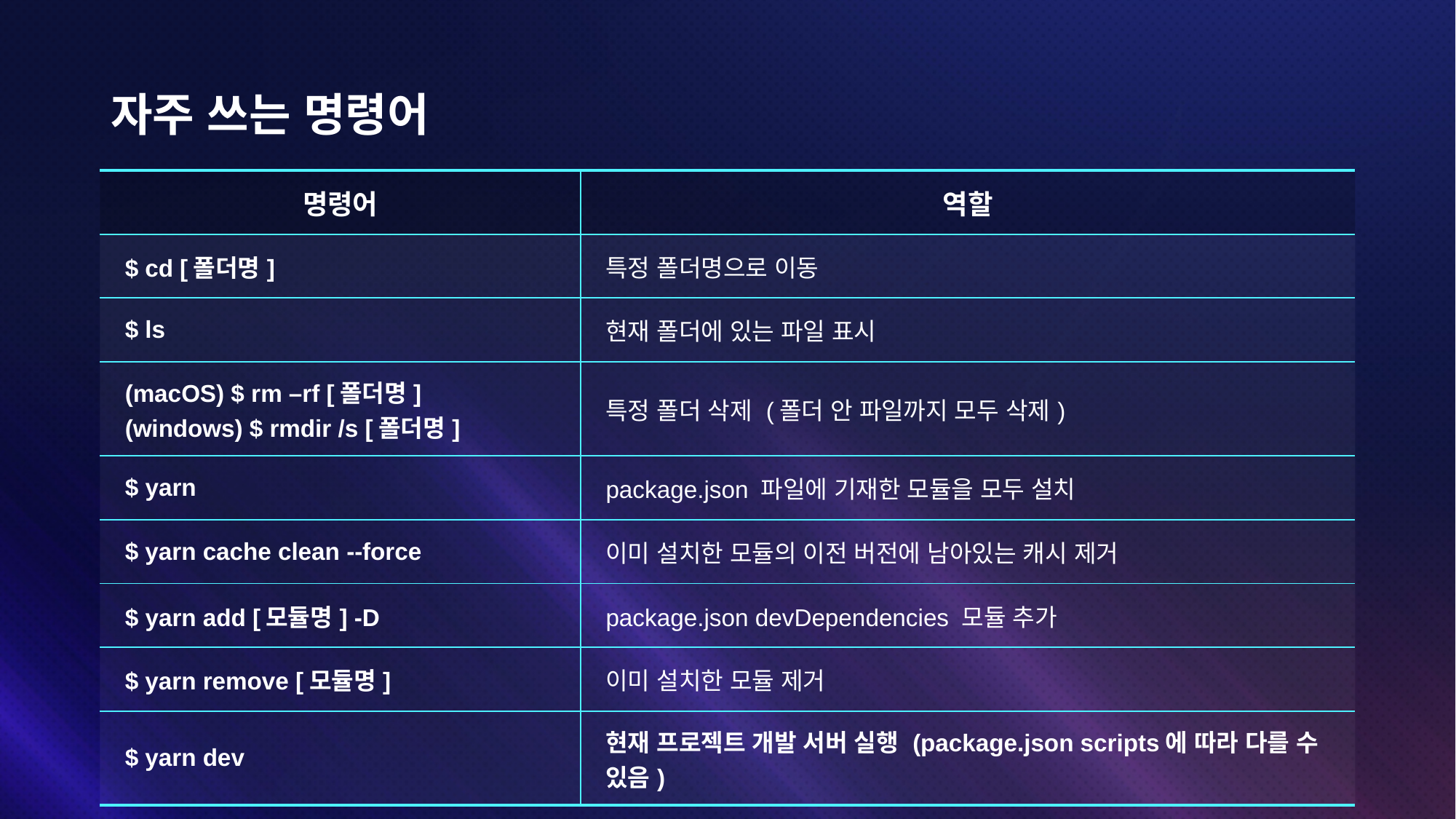

# 자주 쓰는 명령어
| 명령어 | 역할 |
| --- | --- |
| $ cd [폴더명] | 특정 폴더명으로 이동 |
| $ ls | 현재 폴더에 있는 파일 표시 |
| (macOS) $ rm –rf [폴더명] (windows) $ rmdir /s [폴더명] | 특정 폴더 삭제 (폴더 안 파일까지 모두 삭제) |
| $ yarn | package.json 파일에 기재한 모듈을 모두 설치 |
| $ yarn cache clean --force | 이미 설치한 모듈의 이전 버전에 남아있는 캐시 제거 |
| $ yarn add [모듈명] -D | package.json devDependencies 모듈 추가 |
| $ yarn remove [모듈명] | 이미 설치한 모듈 제거 |
| $ yarn dev | 현재 프로젝트 개발 서버 실행 (package.json scripts에 따라 다를 수 있음) |